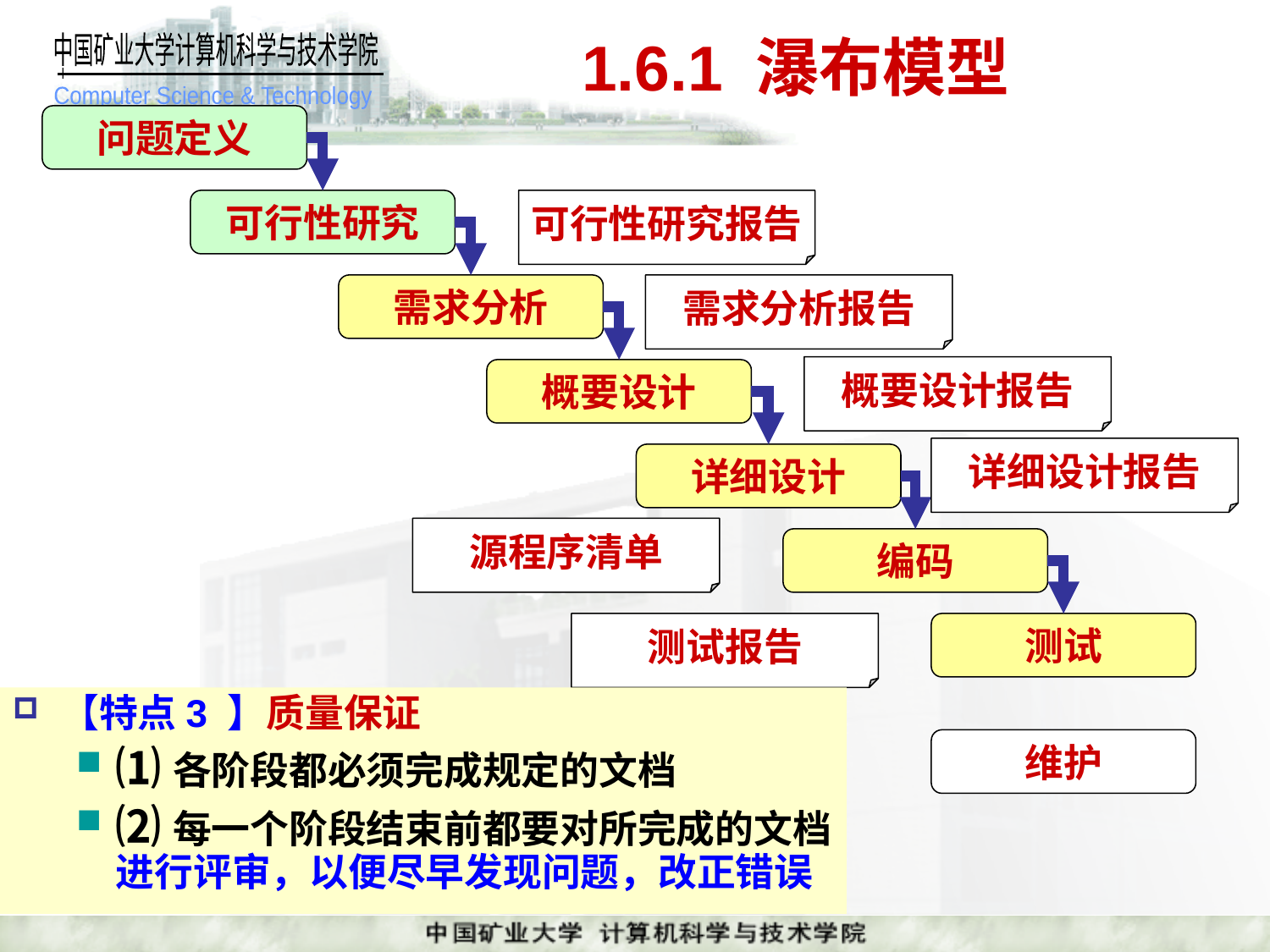

# 1.6.1 瀑布模型
问题定义
可行性研究
可行性研究报告
需求分析
需求分析报告
概要设计报告
概要设计
详细设计报告
详细设计
源程序清单
编码
测试报告
测试
【特点3 】质量保证
⑴各阶段都必须完成规定的文档
⑵每一个阶段结束前都要对所完成的文档进行评审，以便尽早发现问题，改正错误
维护
93